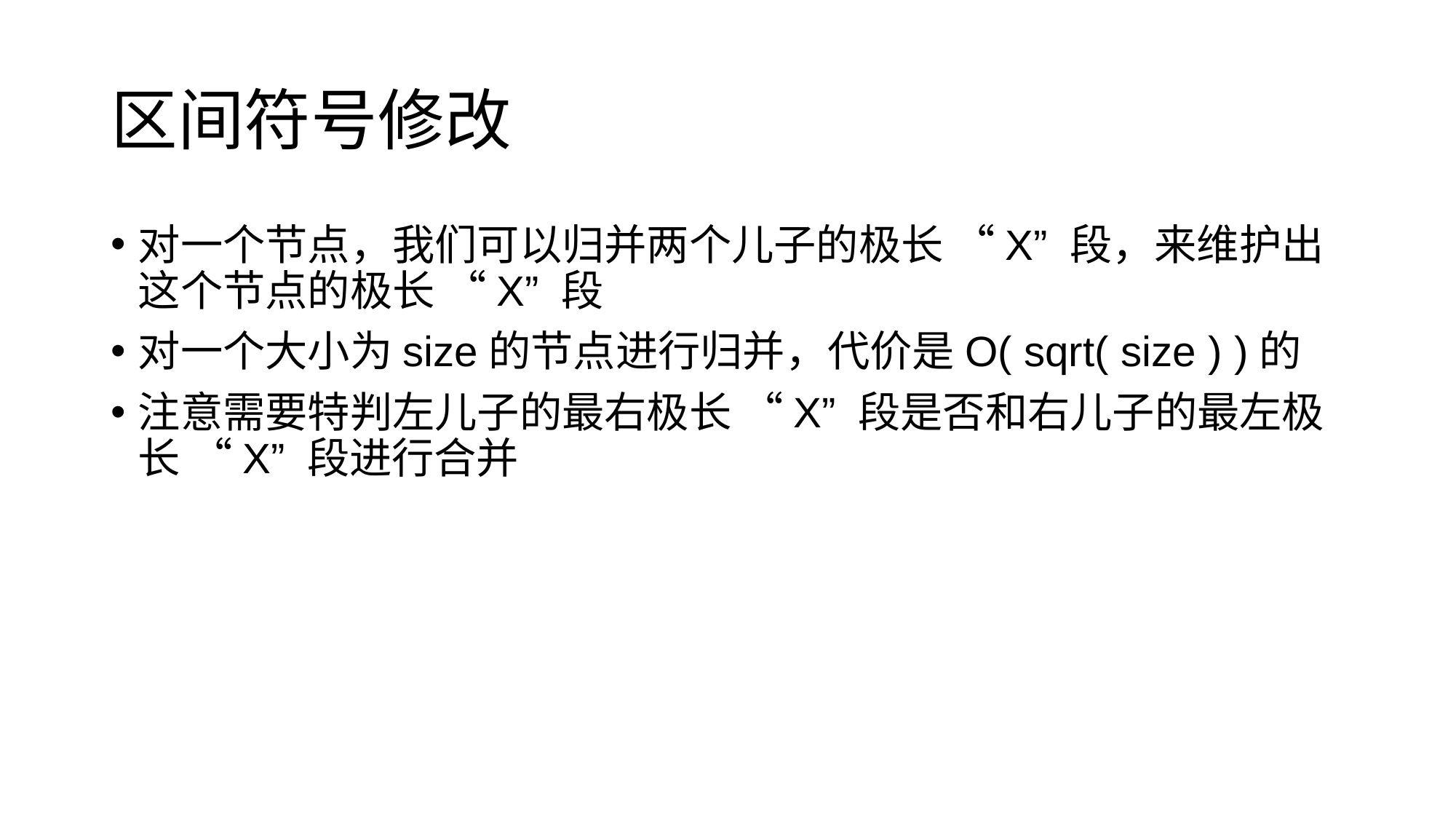

# 区间符号修改
对一个节点，我们可以归并两个儿子的极长 “X” 段，来维护出这个节点的极长 “X” 段
对一个大小为size的节点进行归并，代价是O( sqrt( size ) )的
注意需要特判左儿子的最右极长 “X” 段是否和右儿子的最左极长 “X” 段进行合并